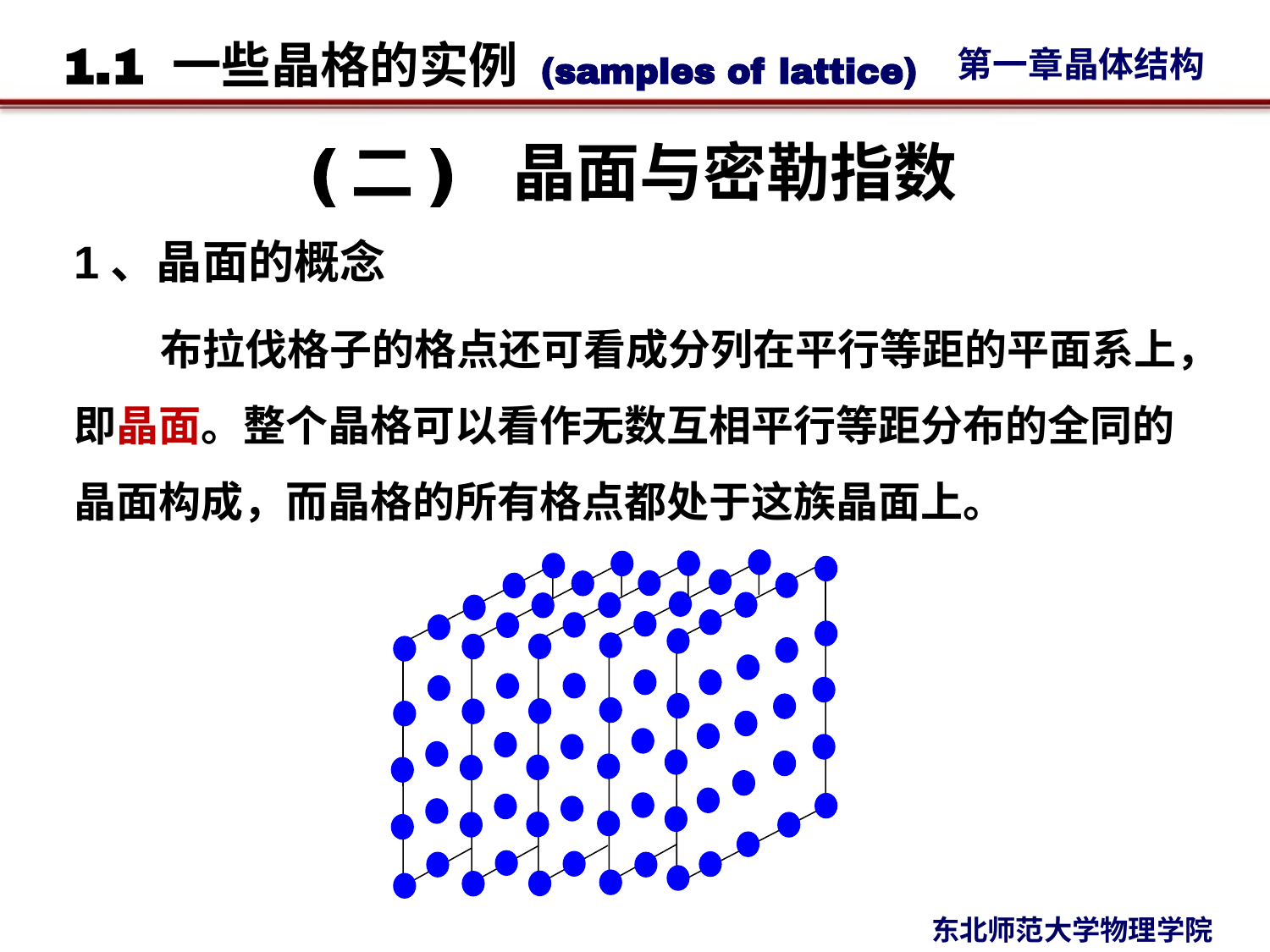

# (二)  晶面与密勒指数
1、晶面的概念
        布拉伐格子的格点还可看成分列在平行等距的平面系上，即晶面。整个晶格可以看作无数互相平行等距分布的全同的晶面构成，而晶格的所有格点都处于这族晶面上。